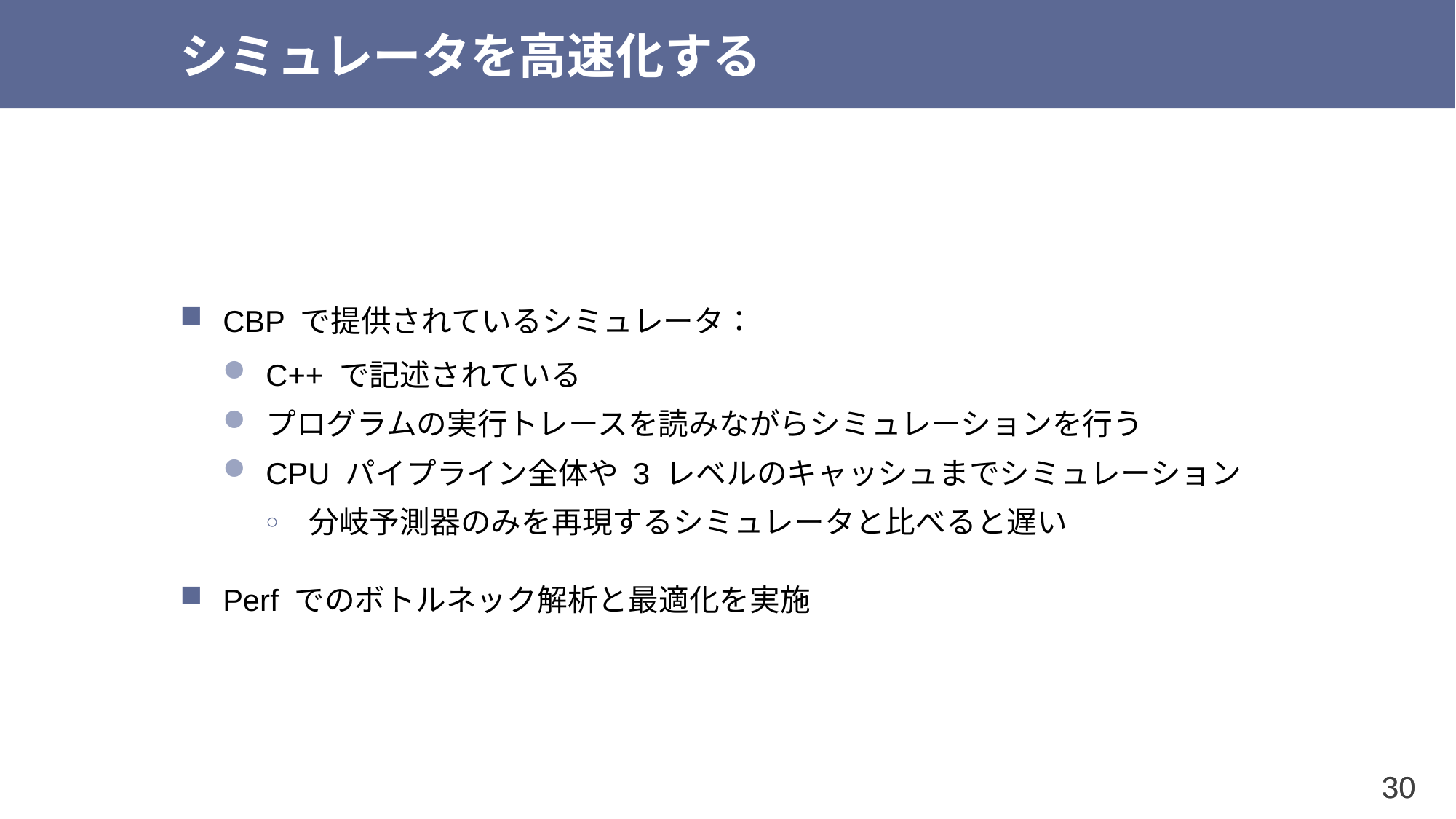

# シミュレータを高速化する
CBP で提供されているシミュレータ：
C++ で記述されている
プログラムの実行トレースを読みながらシミュレーションを行う
CPU パイプライン全体や 3 レベルのキャッシュまでシミュレーション
分岐予測器のみを再現するシミュレータと比べると遅い
Perf でのボトルネック解析と最適化を実施